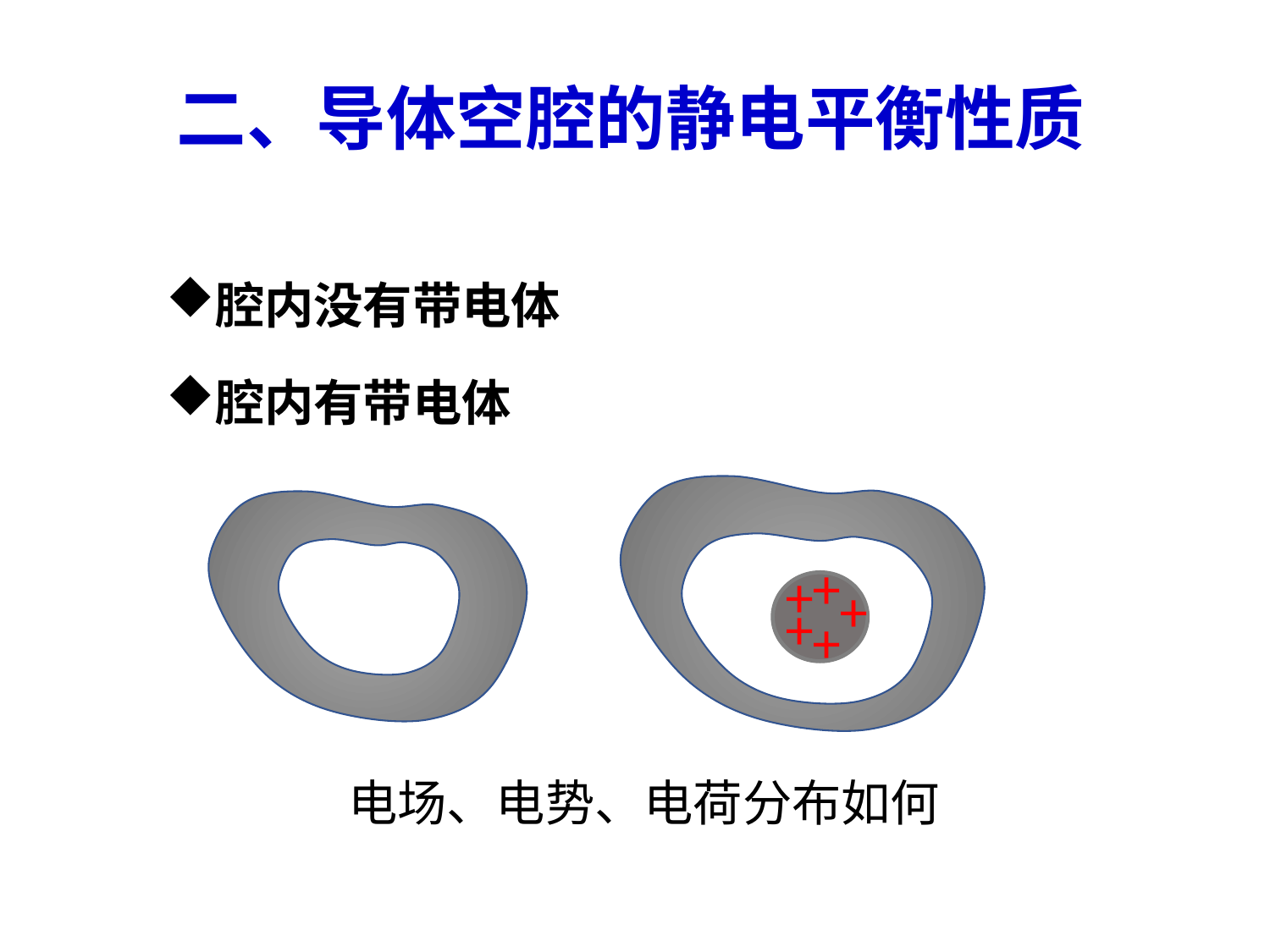

# 二、导体空腔的静电平衡性质
腔内没有带电体
腔内有带电体

+
+
+
+
+

电场、电势、电荷分布如何